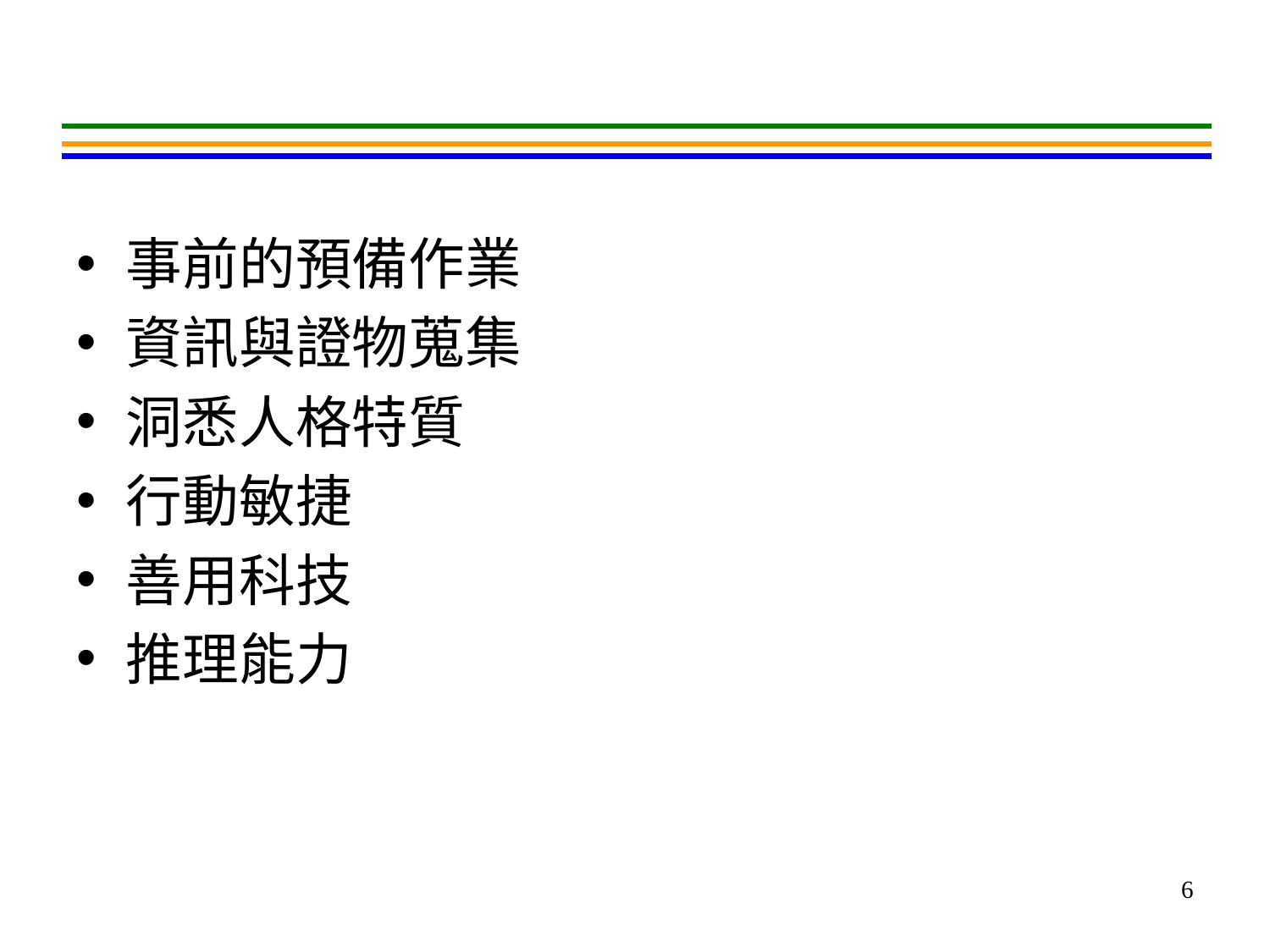

#
事前的預備作業
資訊與證物蒐集
洞悉人格特質
行動敏捷
善用科技
推理能力
6